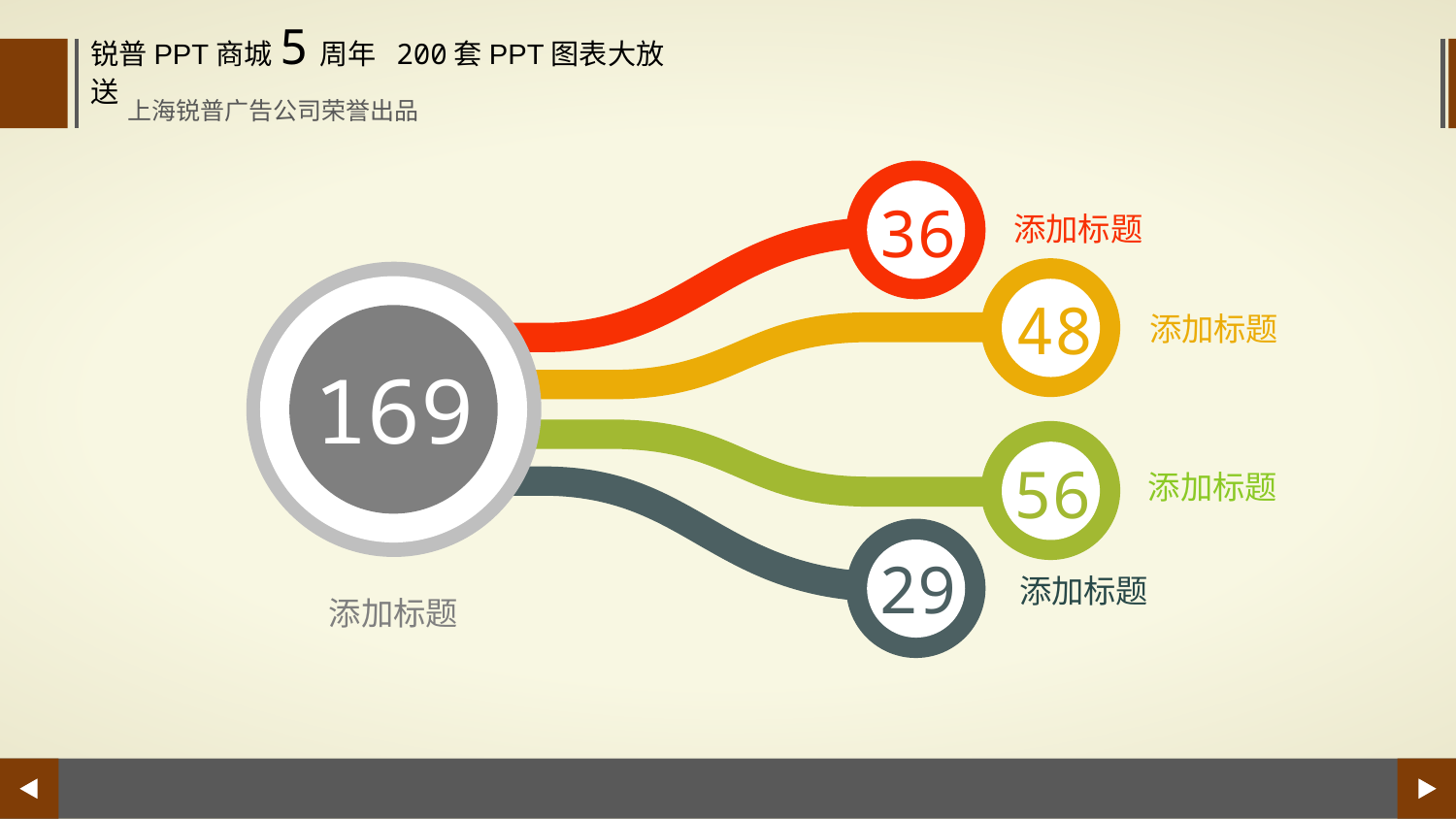

锐普PPT商城5周年  200套PPT图表大放送

上海锐普广告公司荣誉出品

36
添加标题

48
添加标题

169

56
添加标题

29
添加标题
添加标题